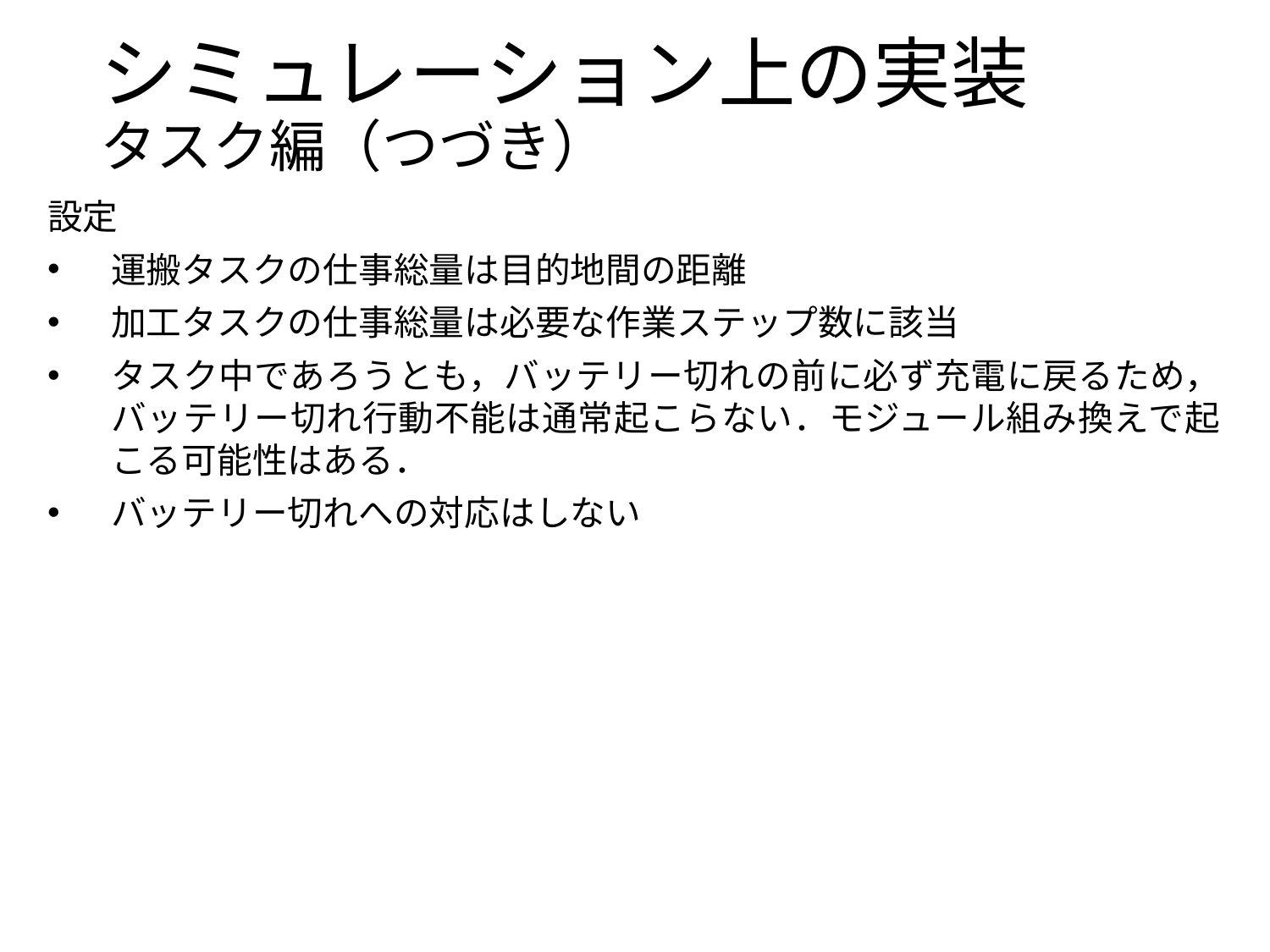

# シミュレーション上の実装 タスク編（つづき）
設定
運搬タスクの仕事総量は目的地間の距離
加工タスクの仕事総量は必要な作業ステップ数に該当
タスク中であろうとも，バッテリー切れの前に必ず充電に戻るため，バッテリー切れ行動不能は通常起こらない．モジュール組み換えで起こる可能性はある．
バッテリー切れへの対応はしない